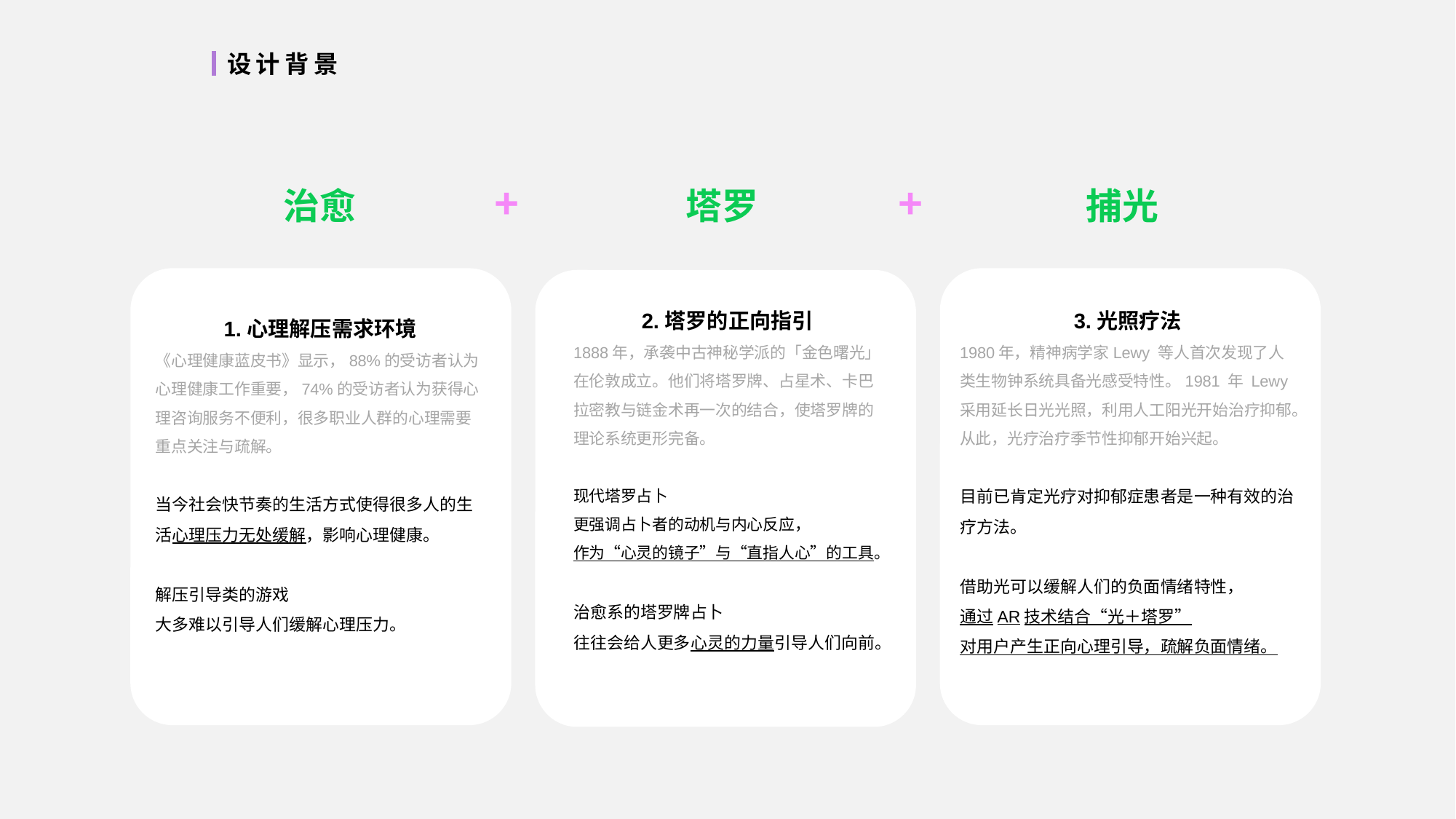

设计背景
+
+
治愈
塔罗
捕光

2.塔罗的正向指引
1888年，承袭中古神秘学派的「金色曙光」在伦敦成立。他们将塔罗牌、占星术、卡巴拉密教与链金术再一次的结合，使塔罗牌的理论系统更形完备。

现代塔罗占卜
更强调占卜者的动机与内心反应，
作为“心灵的镜子”与“直指人心”的工具。

治愈系的塔罗牌占卜
往往会给人更多心灵的力量引导人们向前。
3.光照疗法
1980年，精神病学家Lewy 等人首次发现了人类生物钟系统具备光感受特性。1981 年 Lewy 采用延长日光光照，利用人工阳光开始治疗抑郁。从此，光疗治疗季节性抑郁开始兴起。

目前已肯定光疗对抑郁症患者是一种有效的治疗方法。

借助光可以缓解人们的负面情绪特性，
通过AR技术结合“光＋塔罗”
对用户产生正向心理引导，疏解负面情绪。

1.心理解压需求环境
《心理健康蓝皮书》显示，88%的受访者认为心理健康工作重要，74%的受访者认为获得心理咨询服务不便利，很多职业人群的心理需要重点关注与疏解。

当今社会快节奏的生活方式使得很多人的生活心理压力无处缓解，影响心理健康。

解压引导类的游戏
大多难以引导人们缓解心理压力。